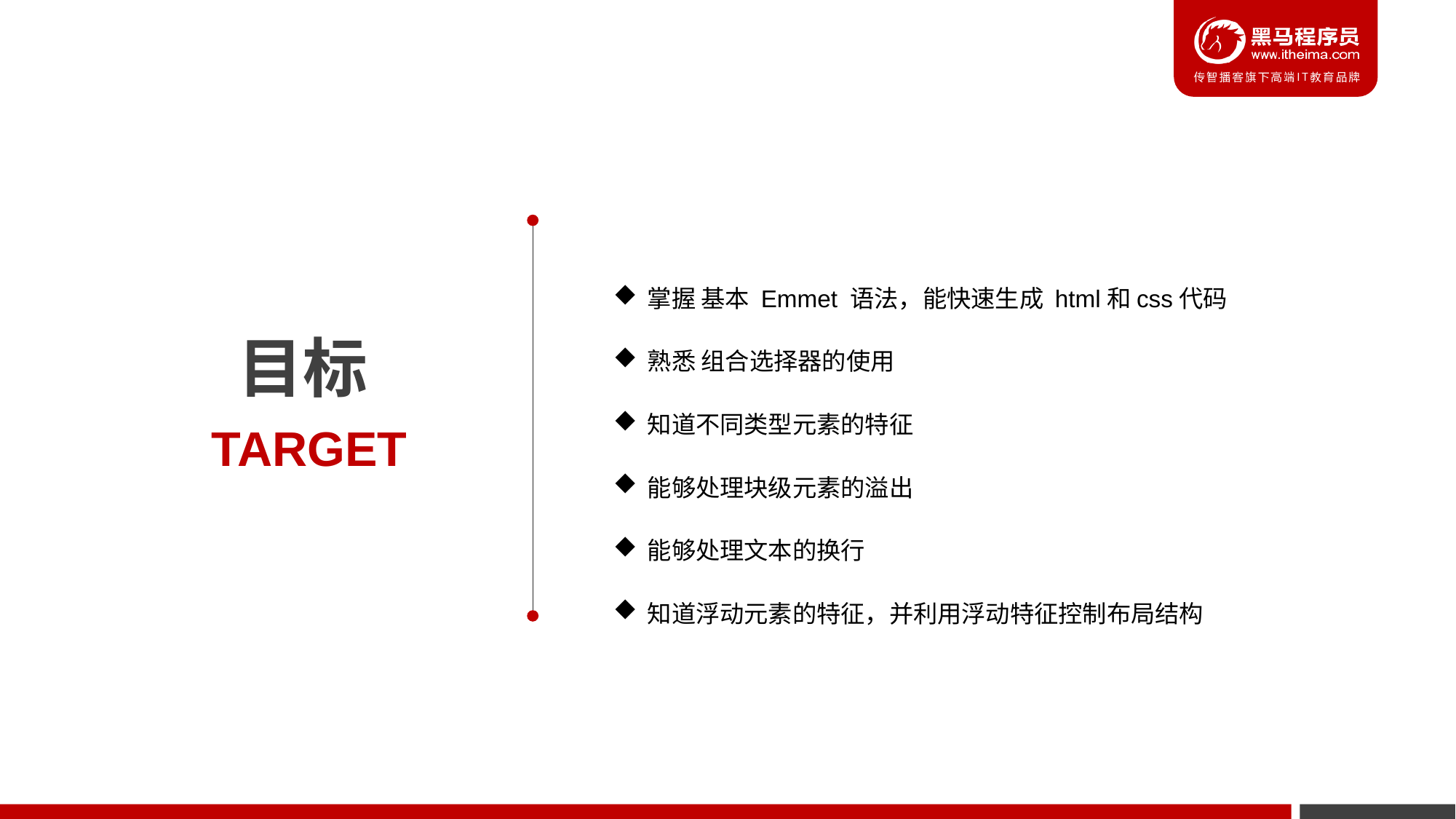

掌握 基本 Emmet 语法，能快速生成 html和css代码
熟悉 组合选择器的使用
知道不同类型元素的特征
能够处理块级元素的溢出
能够处理文本的换行
知道浮动元素的特征，并利用浮动特征控制布局结构